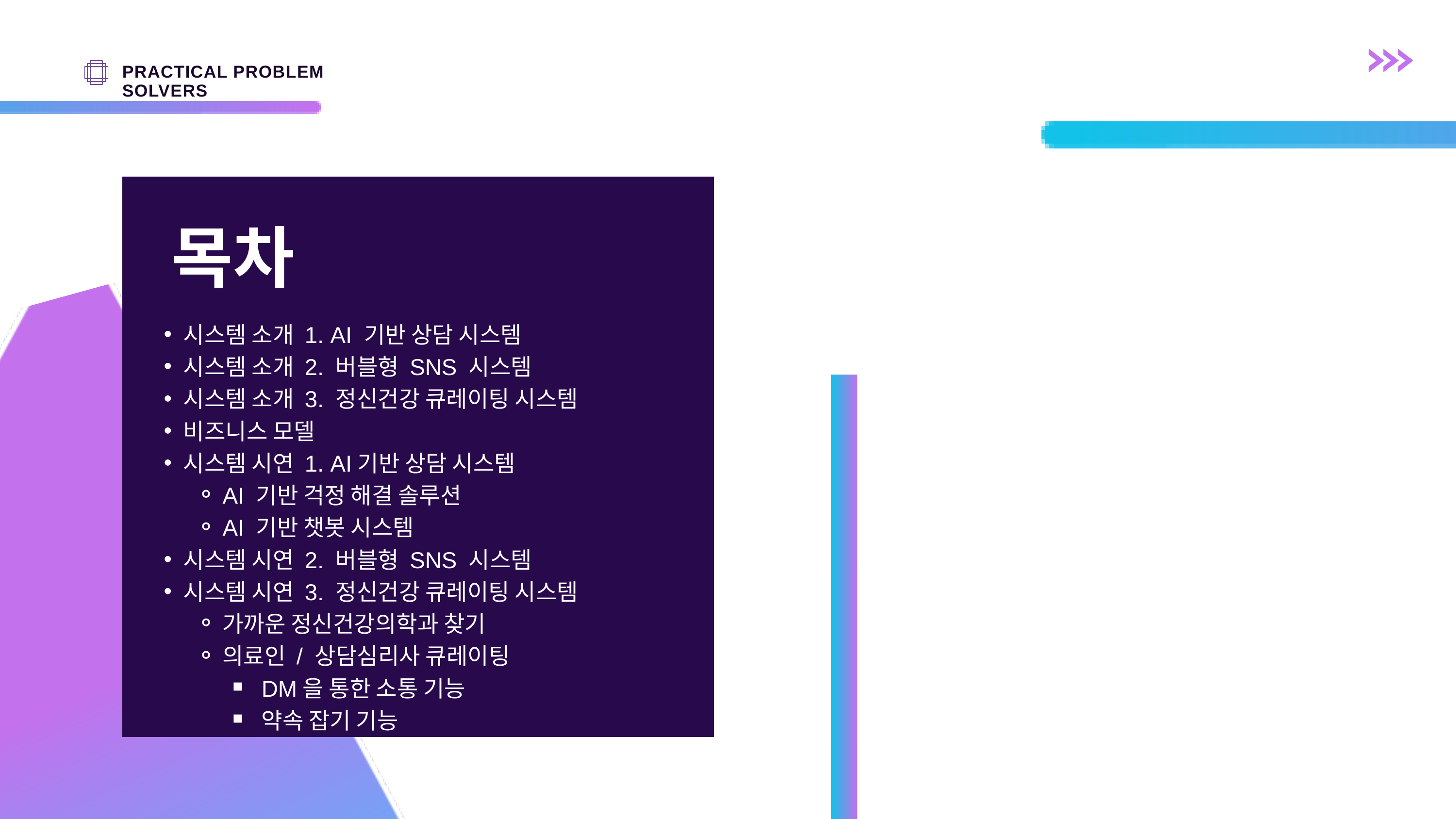

PRACTICAL PROBLEM SOLVERS

목차

시스템 소개 1. AI 기반 상담 시스템
시스템 소개 2. 버블형 SNS 시스템
시스템 소개 3. 정신건강 큐레이팅 시스템
비즈니스 모델
시스템 시연 1. AI기반 상담 시스템
AI 기반 걱정 해결 솔루션
AI 기반 챗봇 시스템
시스템 시연 2. 버블형 SNS 시스템
시스템 시연 3. 정신건강 큐레이팅 시스템
가까운 정신건강의학과 찾기
의료인 / 상담심리사 큐레이팅
DM을 통한 소통 기능
약속 잡기 기능